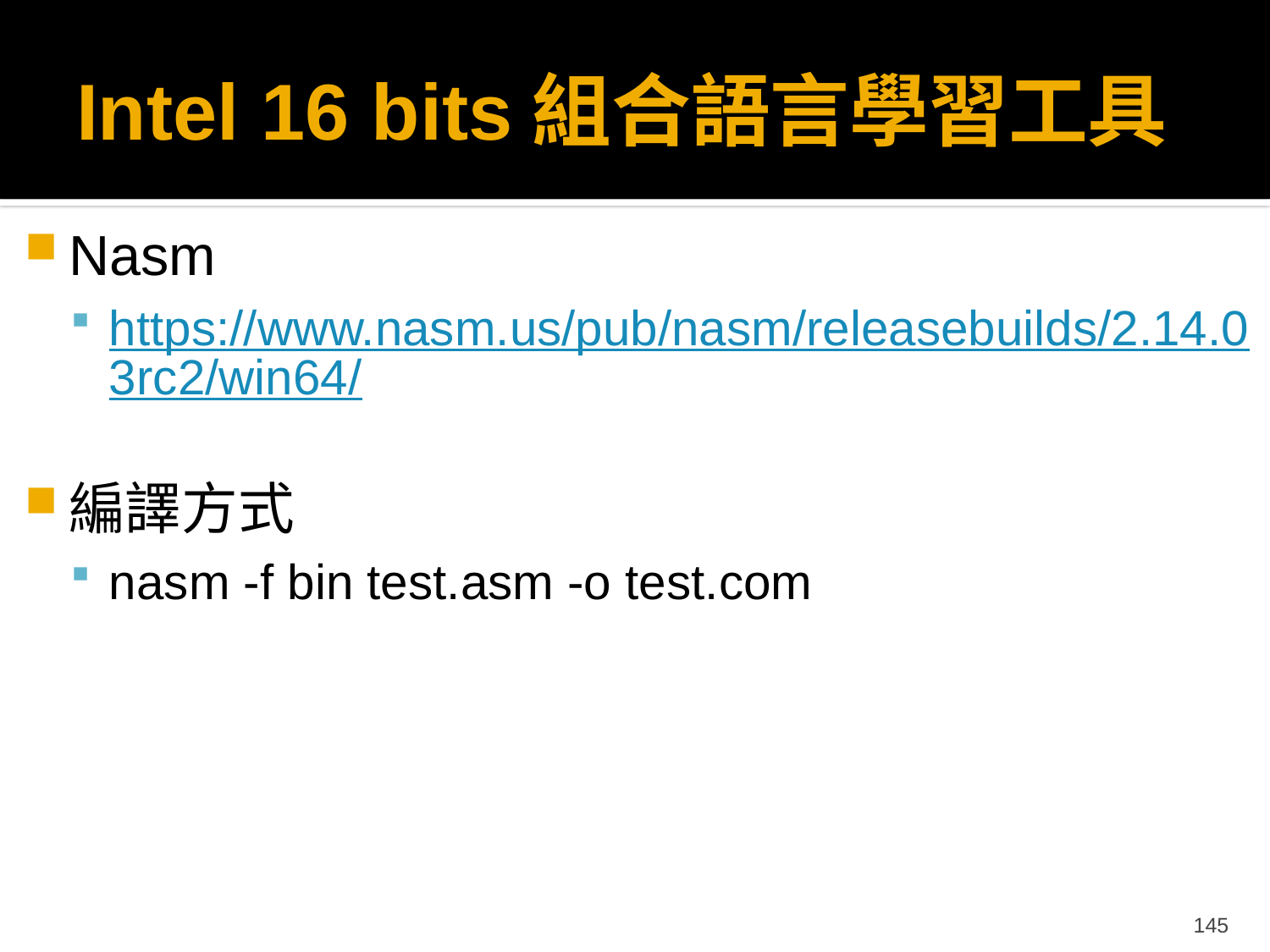

# Intel 16 bits組合語言學習工具
Nasm
https://www.nasm.us/pub/nasm/releasebuilds/2.14.03rc2/win64/

編譯方式
nasm -f bin test.asm -o test.com

145